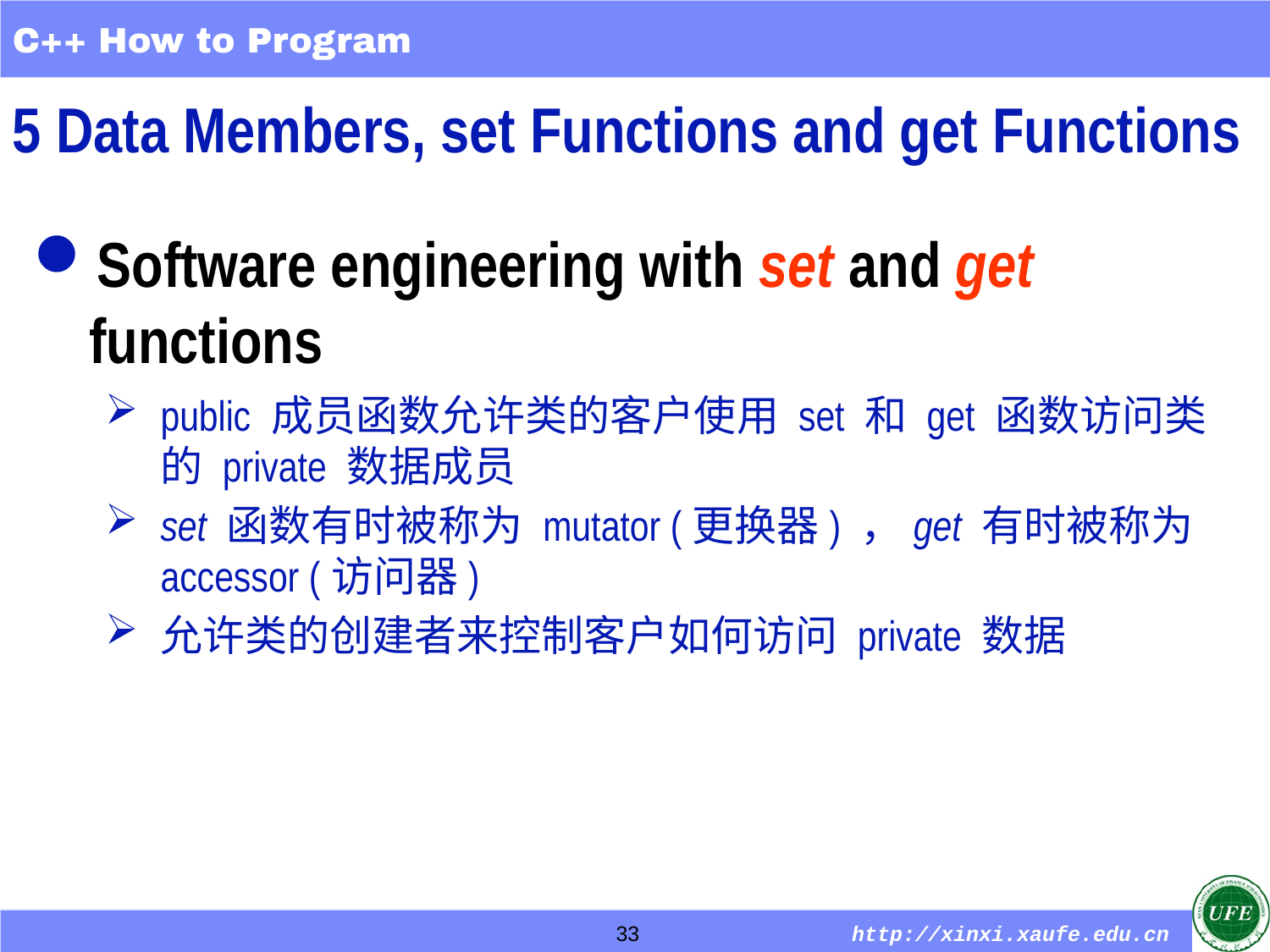

5 Data Members, set Functions and get Functions
Software engineering with set and get functions
public 成员函数允许类的客户使用 set 和 get 函数访问类的 private 数据成员
set 函数有时被称为 mutator (更换器) ，get 有时被称为 accessor (访问器)
允许类的创建者来控制客户如何访问 private 数据
33